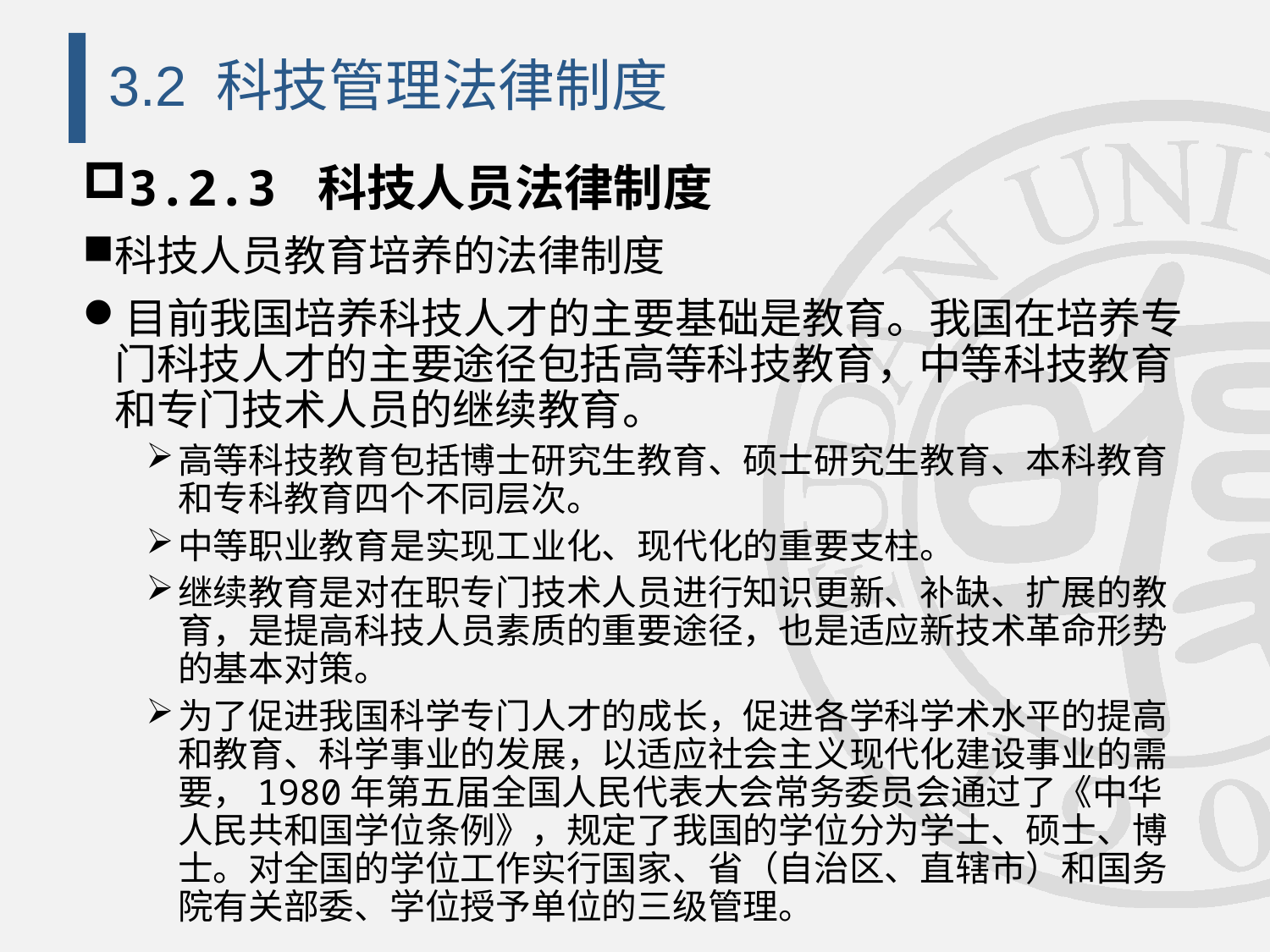

# 3.2 科技管理法律制度
3.2.3 科技人员法律制度
科技人员教育培养的法律制度
目前我国培养科技人才的主要基础是教育。我国在培养专门科技人才的主要途径包括高等科技教育，中等科技教育和专门技术人员的继续教育。
高等科技教育包括博士研究生教育、硕士研究生教育、本科教育和专科教育四个不同层次。
中等职业教育是实现工业化、现代化的重要支柱。
继续教育是对在职专门技术人员进行知识更新、补缺、扩展的教育，是提高科技人员素质的重要途径，也是适应新技术革命形势的基本对策。
为了促进我国科学专门人才的成长，促进各学科学术水平的提高和教育、科学事业的发展，以适应社会主义现代化建设事业的需要，1980年第五届全国人民代表大会常务委员会通过了《中华人民共和国学位条例》，规定了我国的学位分为学士、硕士、博士。对全国的学位工作实行国家、省（自治区、直辖市）和国务院有关部委、学位授予单位的三级管理。